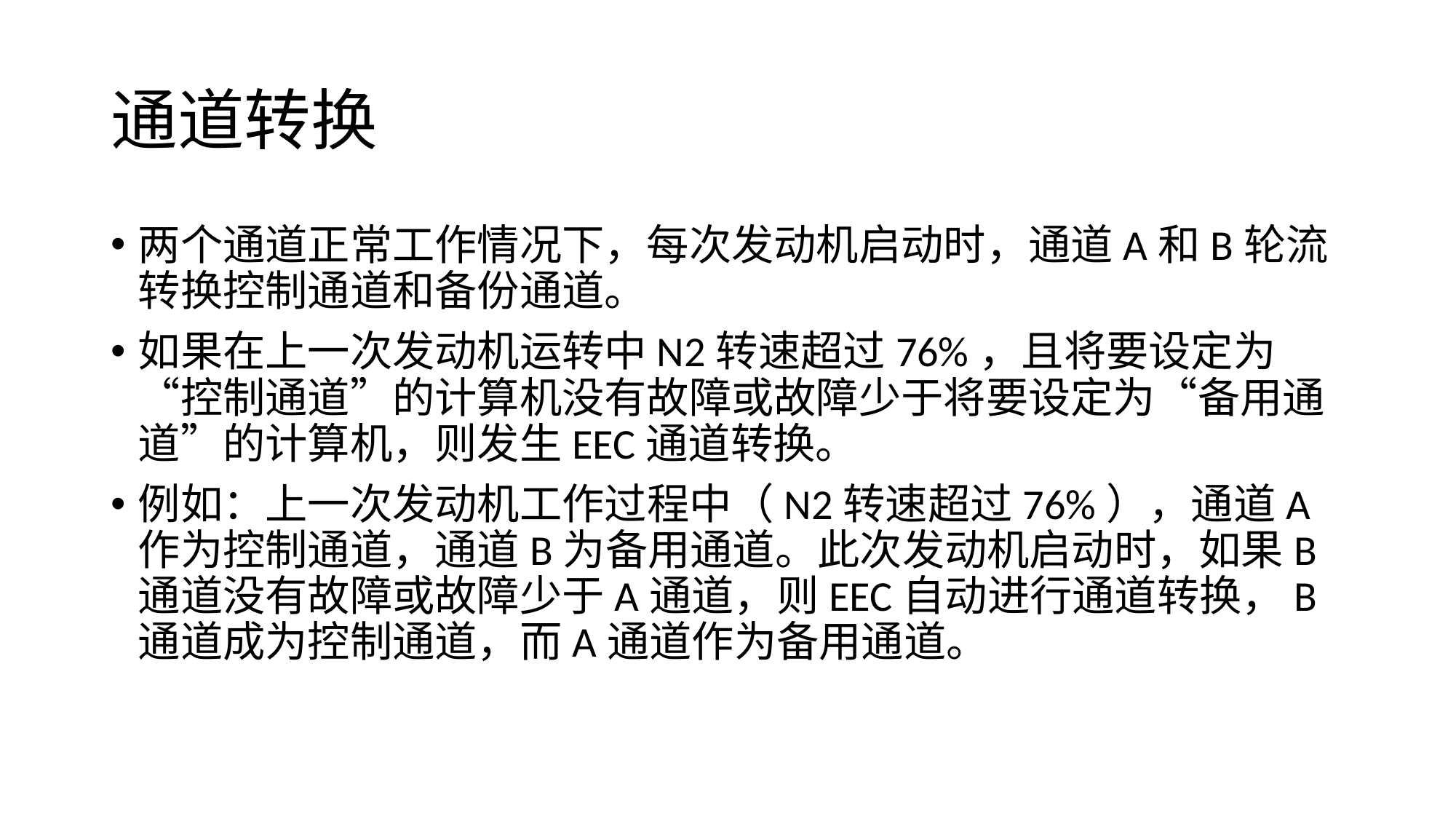

# 通道转换
两个通道正常工作情况下，每次发动机启动时，通道A和B轮流转换控制通道和备份通道。
如果在上一次发动机运转中N2转速超过76%，且将要设定为“控制通道”的计算机没有故障或故障少于将要设定为“备用通道”的计算机，则发生EEC通道转换。
例如：上一次发动机工作过程中（N2转速超过76%），通道A作为控制通道，通道B为备用通道。此次发动机启动时，如果B通道没有故障或故障少于A通道，则EEC自动进行通道转换，B通道成为控制通道，而A通道作为备用通道。